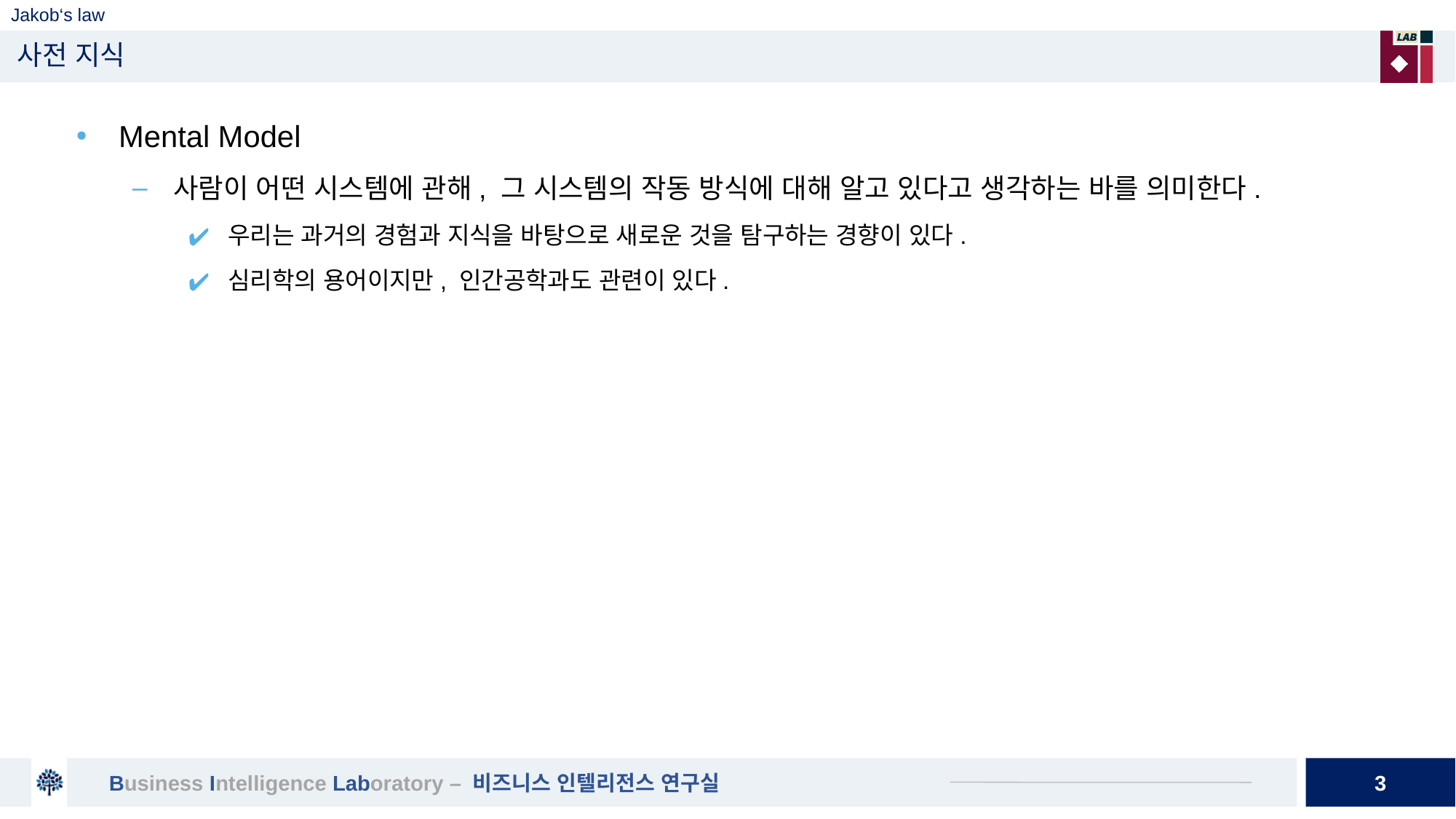

# Jakob‘s law
사전 지식
Mental Model
사람이 어떤 시스템에 관해, 그 시스템의 작동 방식에 대해 알고 있다고 생각하는 바를 의미한다.
우리는 과거의 경험과 지식을 바탕으로 새로운 것을 탐구하는 경향이 있다.
심리학의 용어이지만, 인간공학과도 관련이 있다.
3